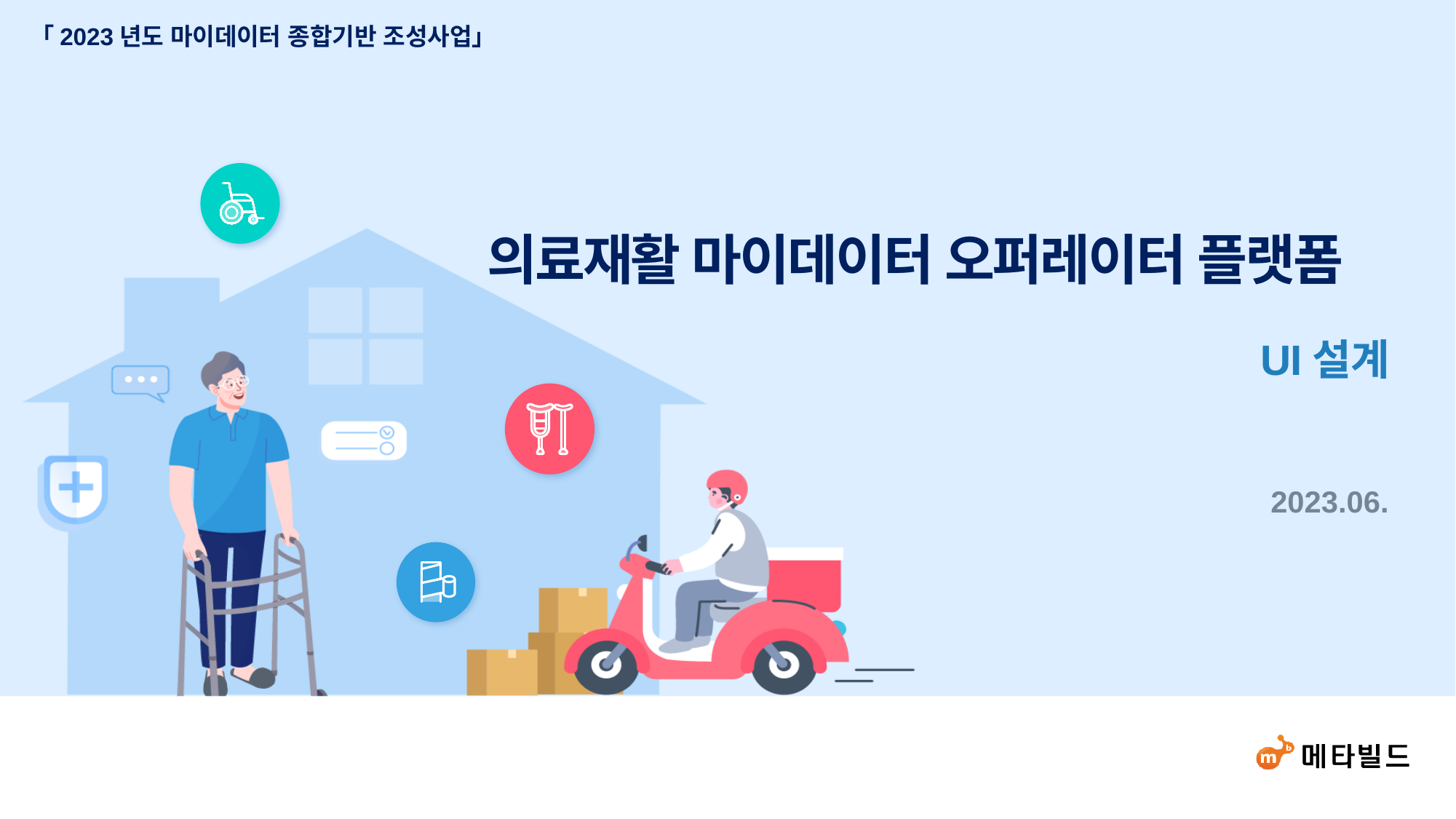

「2023년도 마이데이터 종합기반 조성사업」
의료재활 마이데이터 오퍼레이터 플랫폼
UI설계
2023.06.